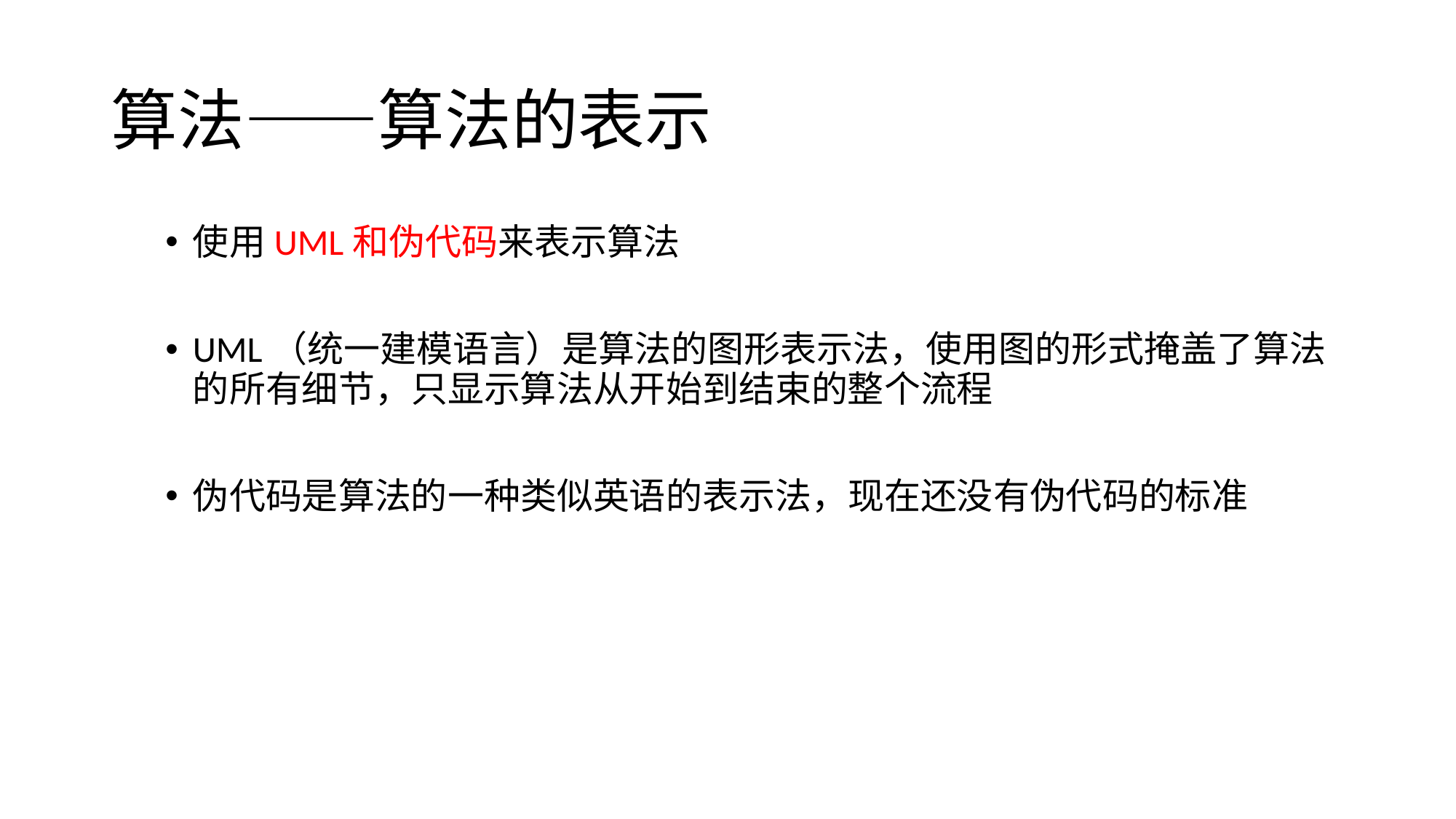

# 算法——算法的表示
使用UML和伪代码来表示算法

UML（统一建模语言）是算法的图形表示法，使用图的形式掩盖了算法的所有细节，只显示算法从开始到结束的整个流程

伪代码是算法的一种类似英语的表示法，现在还没有伪代码的标准